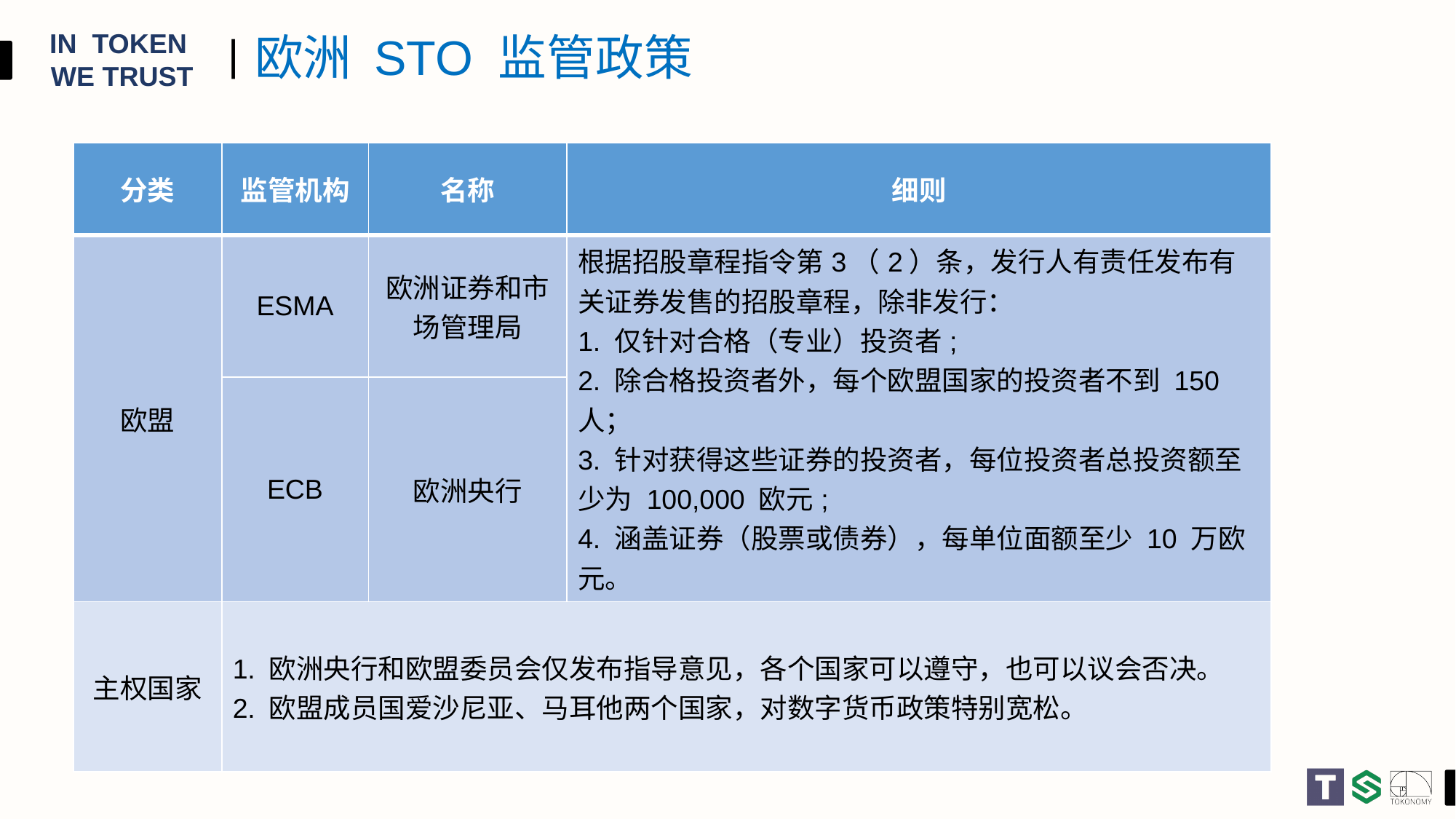

# 欧洲 STO 监管政策
| 分类 | 监管机构 | 名称 | 细则 |
| --- | --- | --- | --- |
| 欧盟 | ESMA | 欧洲证券和市场管理局 | 根据招股章程指令第3（2）条，发行人有责任发布有关证券发售的招股章程，除非发行： 1. 仅针对合格（专业）投资者; 2. 除合格投资者外，每个欧盟国家的投资者不到 150 人； 3. 针对获得这些证券的投资者，每位投资者总投资额至少为 100,000 欧元; 4. 涵盖证券（股票或债券），每单位面额至少 10 万欧元。 |
|  | ECB | 欧洲央行 |  |
| 主权国家 | 1. 欧洲央行和欧盟委员会仅发布指导意见，各个国家可以遵守，也可以议会否决。 2. 欧盟成员国爱沙尼亚、马耳他两个国家，对数字货币政策特别宽松。 |  |  |